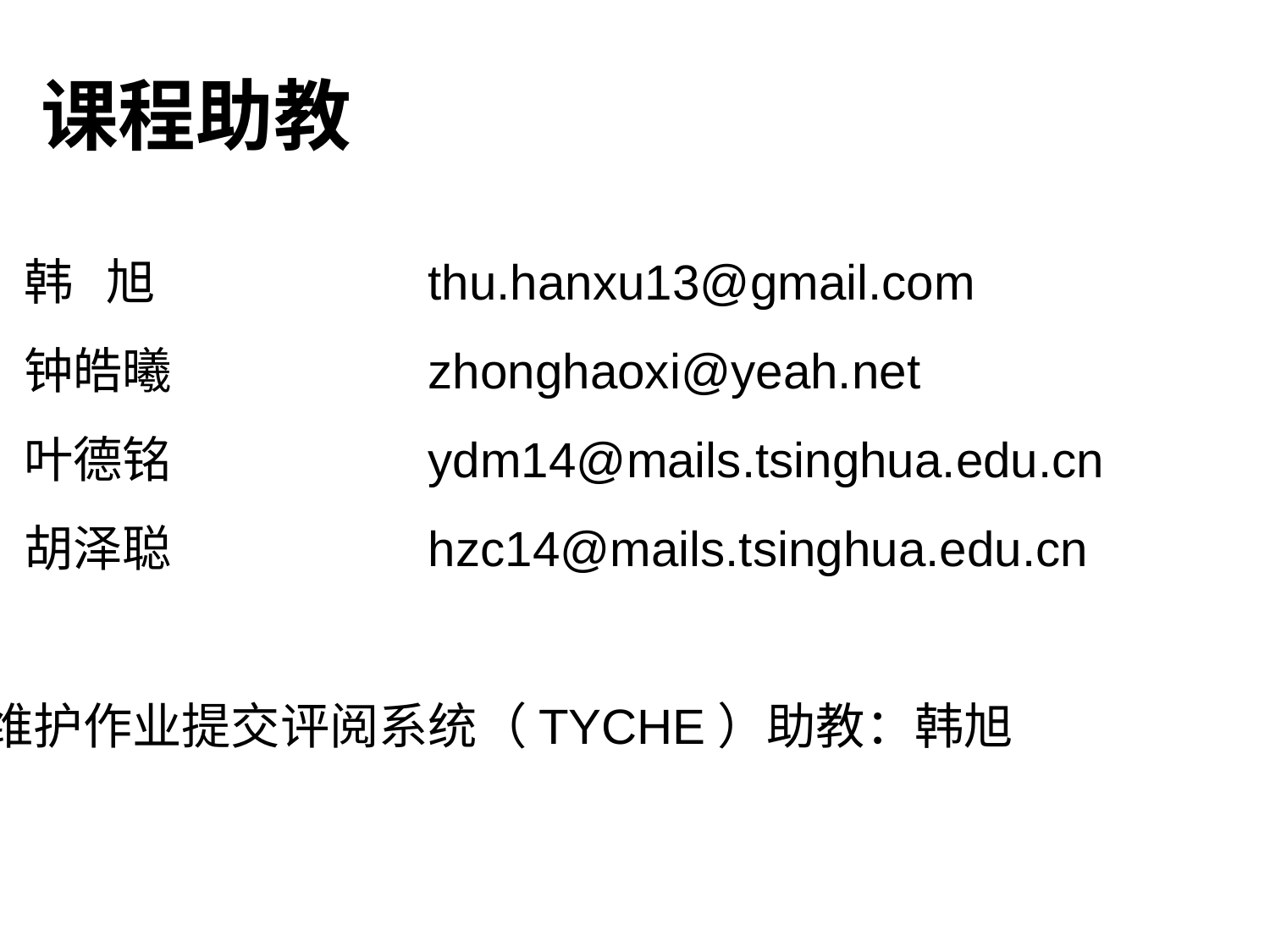

# 课程助教
韩   旭		 thu.hanxu13@gmail.com
钟皓曦		 zhonghaoxi@yeah.net
叶德铭		 ydm14@mails.tsinghua.edu.cn
胡泽聪		 hzc14@mails.tsinghua.edu.cn

维护作业提交评阅系统（TYCHE）助教：韩旭